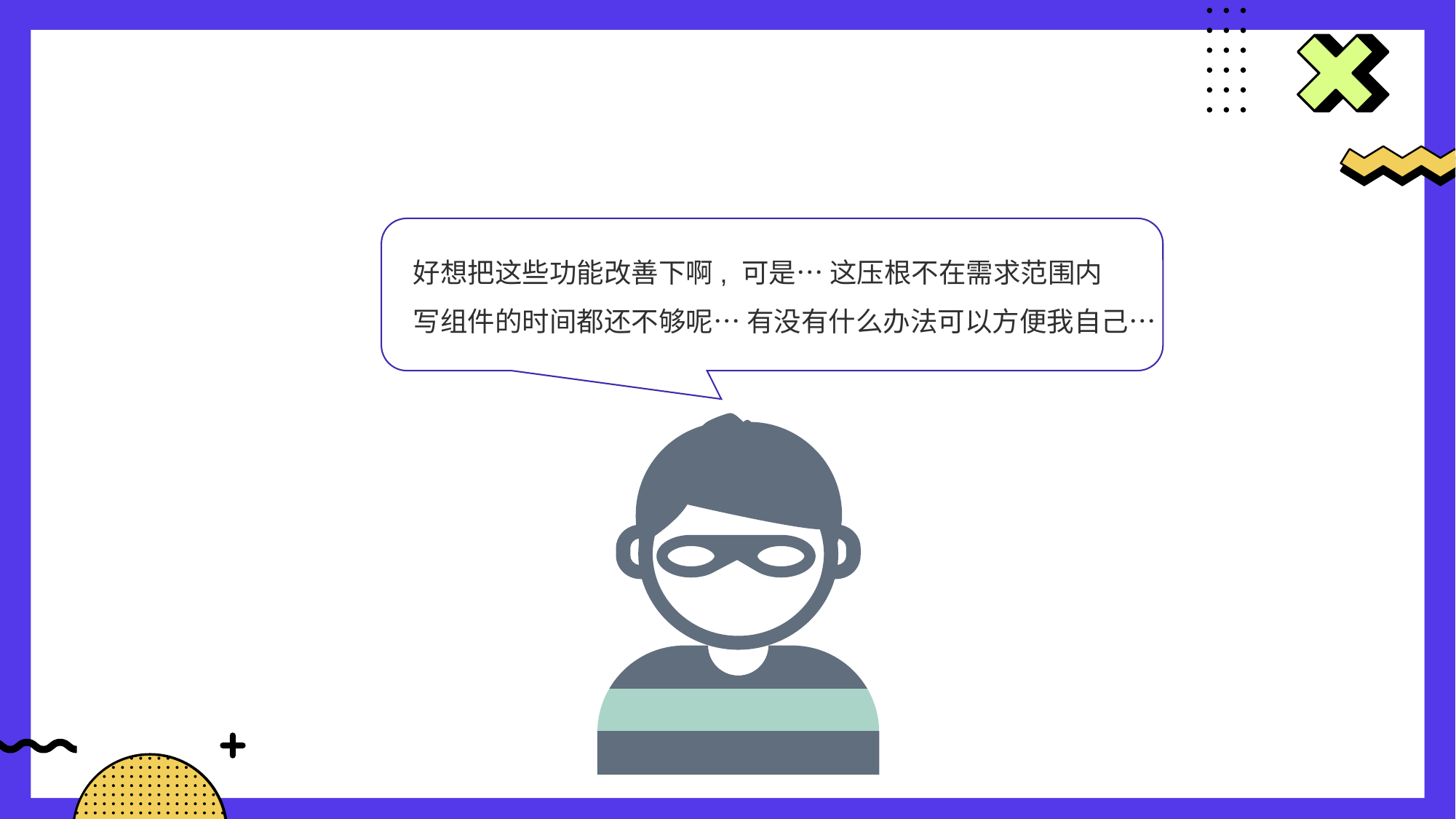

好想把这些功能改善下啊, 可是… 这压根不在需求范围内
写组件的时间都还不够呢… 有没有什么办法可以方便我自己…